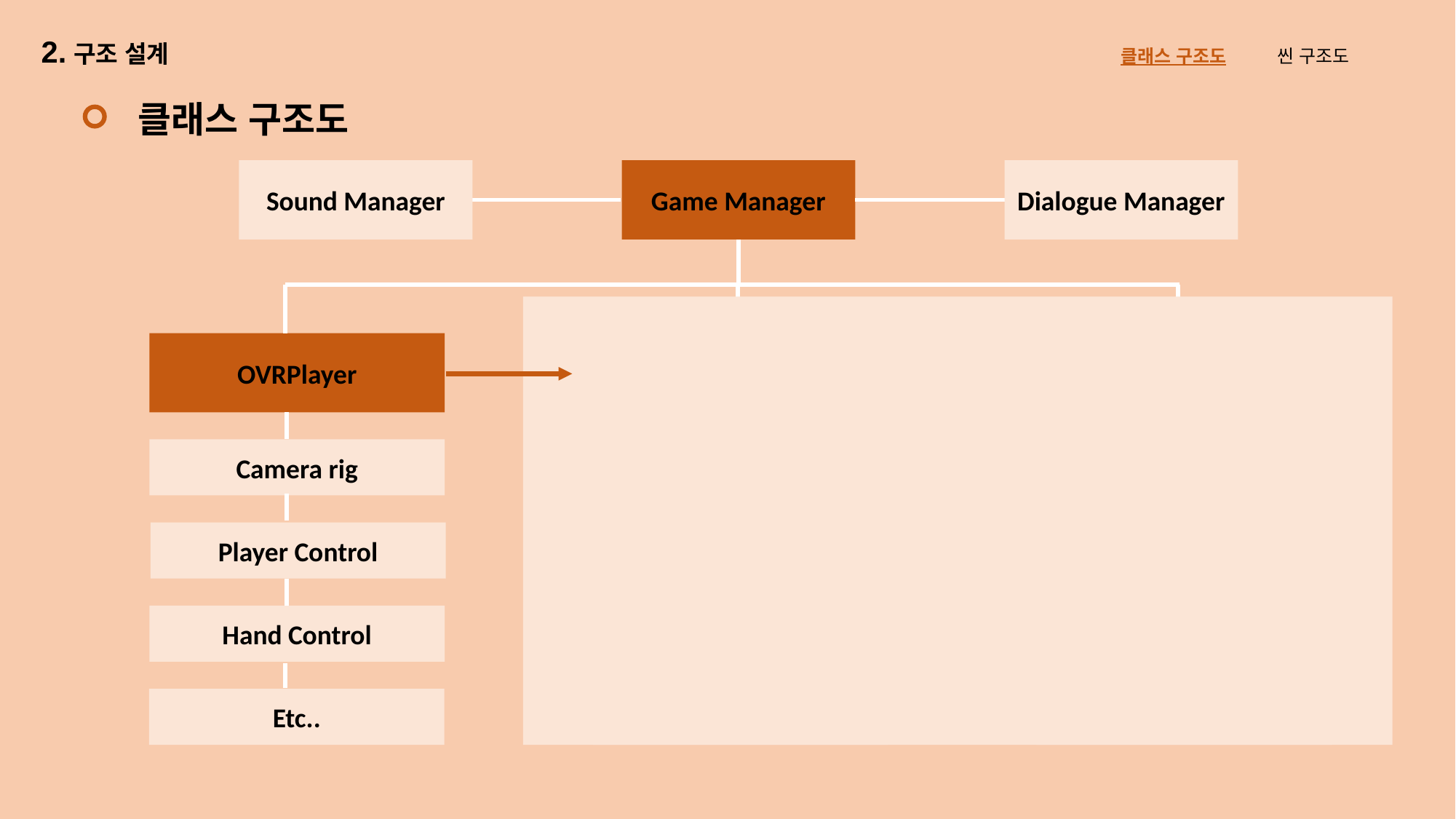

2.구조 설계
클래스 구조도          씬 구조도
클래스 구조도

Sound Manager
Game Manager
Dialogue Manager

OVRPlayer
UI
Item
Camera rig
Game Status
Sound Item
Player Control
Game Info
Interactable Item
Hand Control
Dialogue
Non-Interactable Item
Etc..
Etc..
Etc..